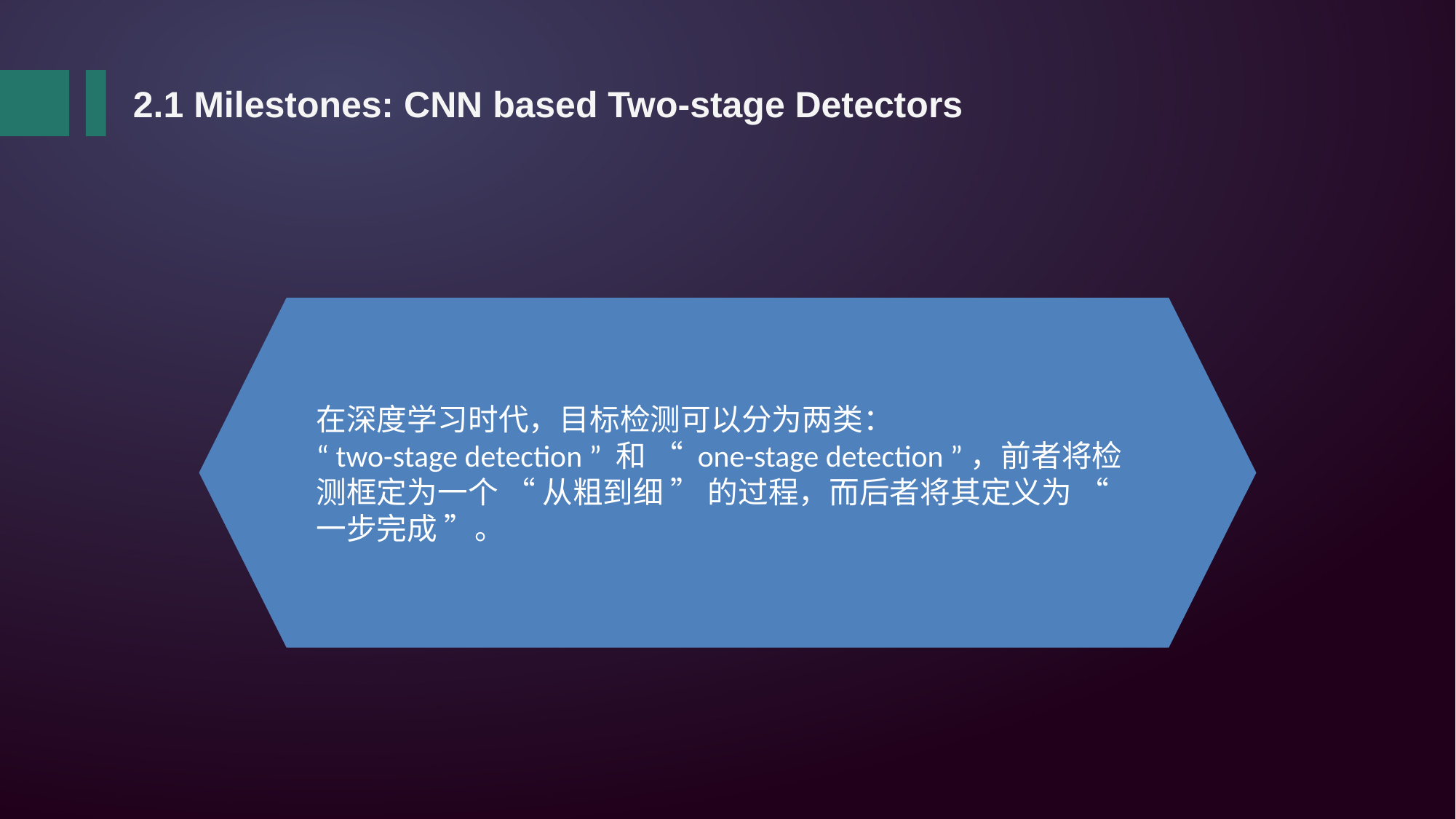

2.1 Milestones: CNN based Two-stage Detectors
在深度学习时代，目标检测可以分为两类：
“ two-stage detection ” 和 “ one-stage detection ”，前者将检测框定为一个 “ 从粗到细 ” 的过程，而后者将其定义为 “ 一步完成 ”。